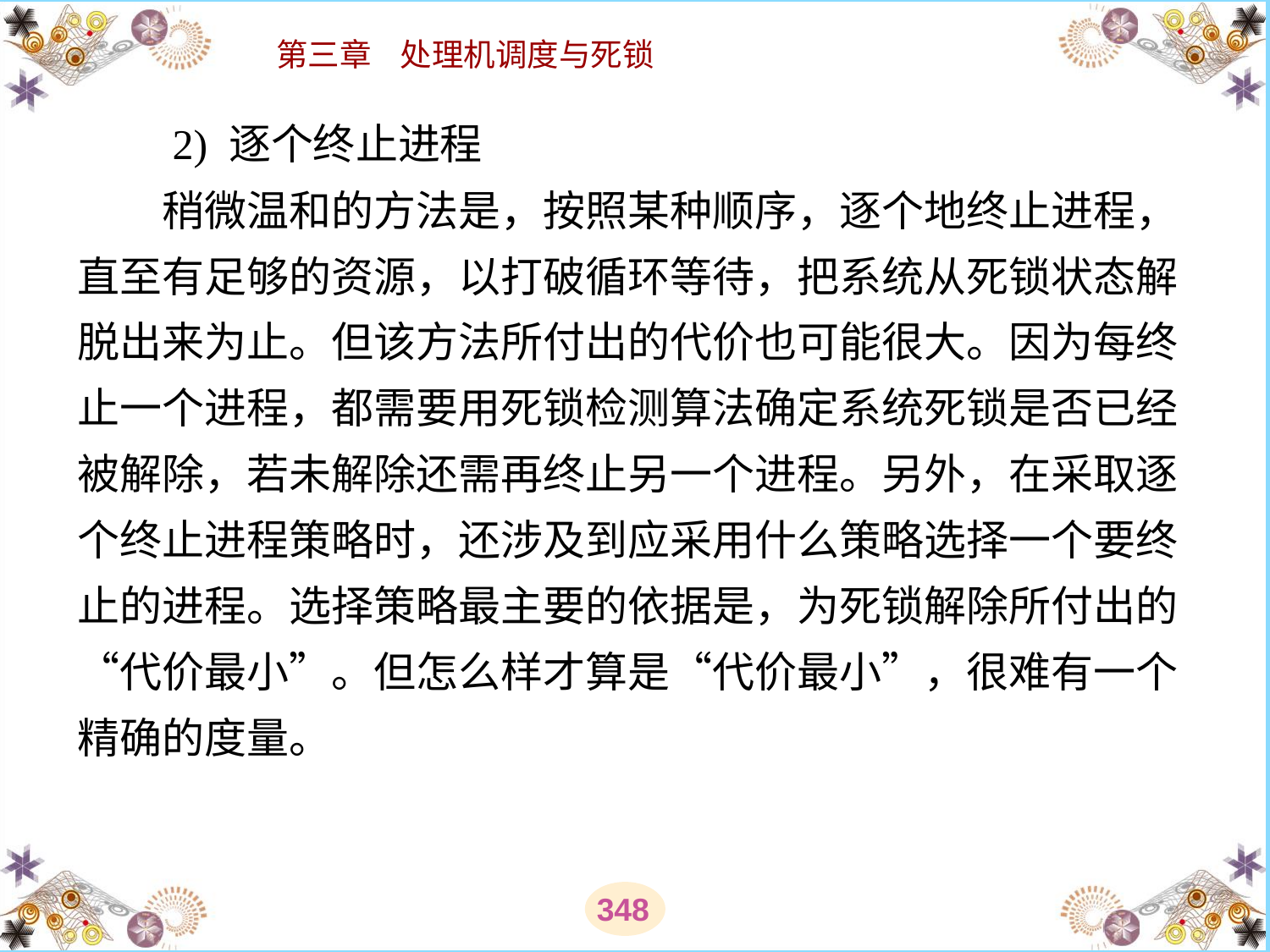

# 2) 逐个终止进程 　　稍微温和的方法是，按照某种顺序，逐个地终止进程，直至有足够的资源，以打破循环等待，把系统从死锁状态解脱出来为止。但该方法所付出的代价也可能很大。因为每终止一个进程，都需要用死锁检测算法确定系统死锁是否已经被解除，若未解除还需再终止另一个进程。另外，在采取逐个终止进程策略时，还涉及到应采用什么策略选择一个要终止的进程。选择策略最主要的依据是，为死锁解除所付出的“代价最小”。但怎么样才算是“代价最小”，很难有一个精确的度量。